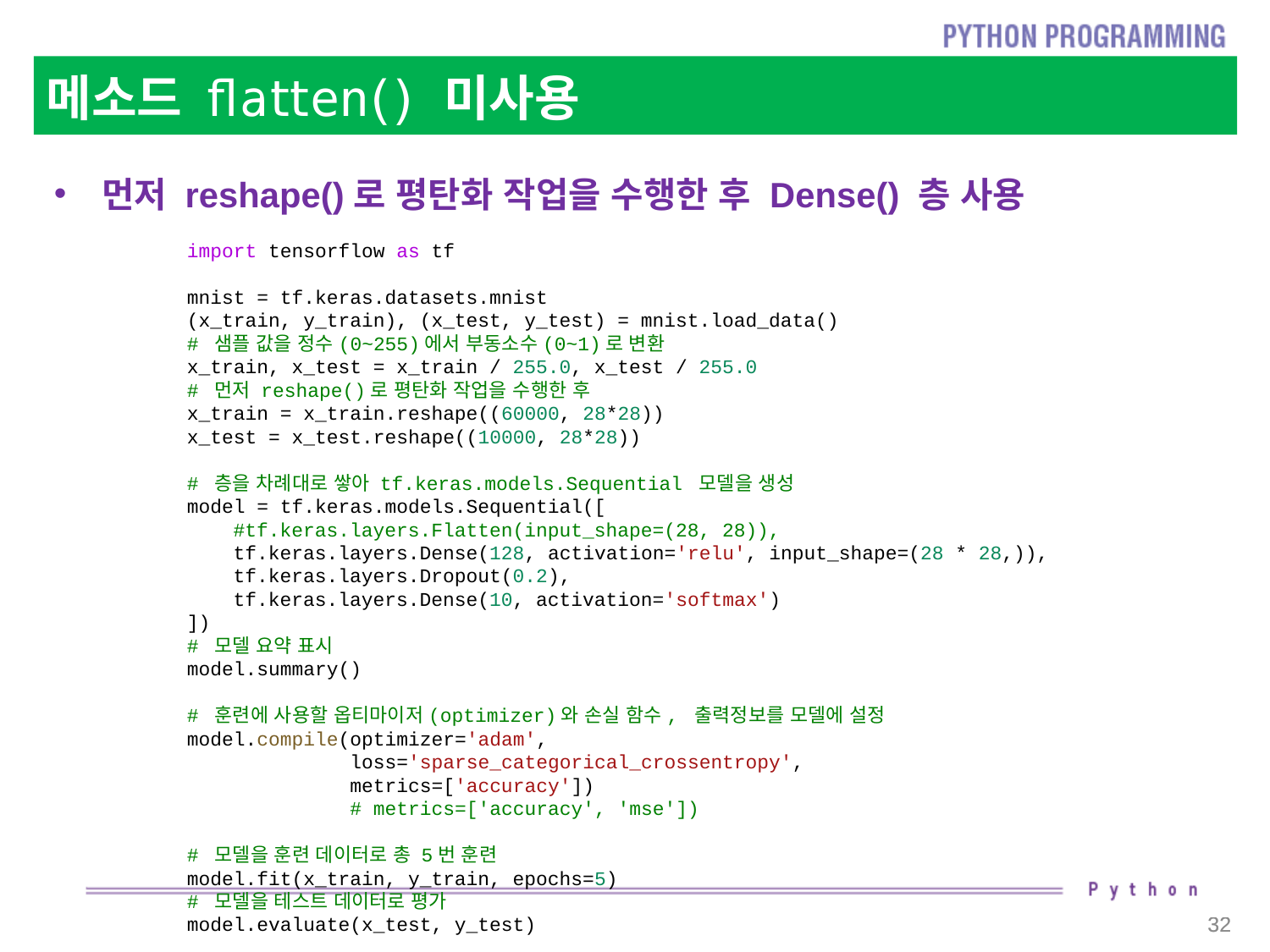

# 메소드 flatten() 미사용
먼저 reshape()로 평탄화 작업을 수행한 후 Dense() 층 사용
import tensorflow as tf
mnist = tf.keras.datasets.mnist
(x_train, y_train), (x_test, y_test) = mnist.load_data()
# 샘플 값을 정수(0~255)에서 부동소수(0~1)로 변환
x_train, x_test = x_train / 255.0, x_test / 255.0
# 먼저 reshape()로 평탄화 작업을 수행한 후
x_train = x_train.reshape((60000, 28*28))
x_test = x_test.reshape((10000, 28*28))
# 층을 차례대로 쌓아 tf.keras.models.Sequential 모델을 생성
model = tf.keras.models.Sequential([
    #tf.keras.layers.Flatten(input_shape=(28, 28)),
    tf.keras.layers.Dense(128, activation='relu', input_shape=(28 * 28,)),
    tf.keras.layers.Dropout(0.2),
    tf.keras.layers.Dense(10, activation='softmax')
])
# 모델 요약 표시
model.summary()
# 훈련에 사용할 옵티마이저(optimizer)와 손실 함수, 출력정보를 모델에 설정
model.compile(optimizer='adam',
              loss='sparse_categorical_crossentropy',
              metrics=['accuracy'])
              # metrics=['accuracy', 'mse'])
# 모델을 훈련 데이터로 총 5번 훈련
model.fit(x_train, y_train, epochs=5)
# 모델을 테스트 데이터로 평가
model.evaluate(x_test, y_test)
32